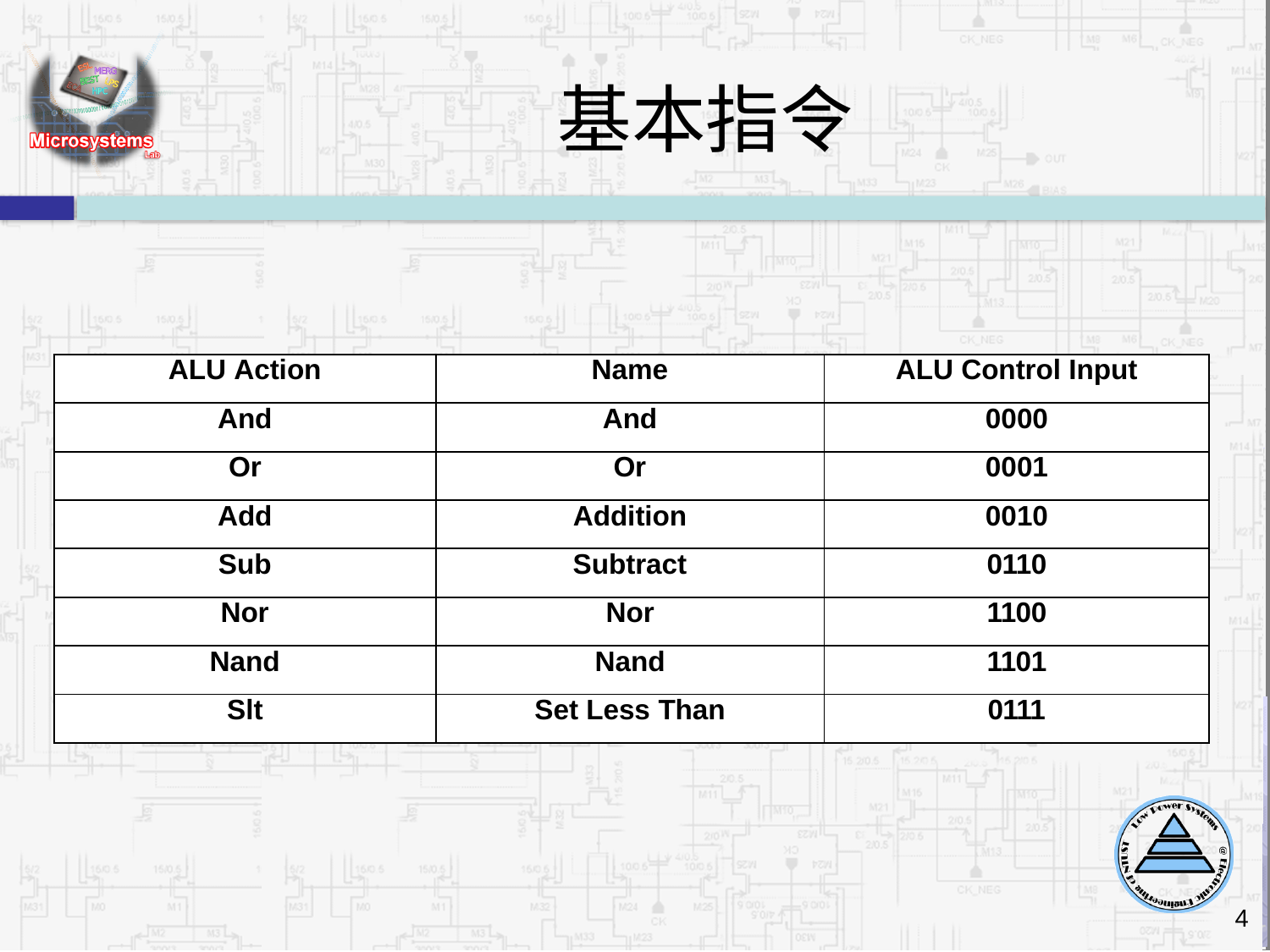

# 基本指令
| ALU Action | Name | ALU Control Input |
| --- | --- | --- |
| And | And | 0000 |
| Or | Or | 0001 |
| Add | Addition | 0010 |
| Sub | Subtract | 0110 |
| Nor | Nor | 1100 |
| Nand | Nand | 1101 |
| Slt | Set Less Than | 0111 |
4